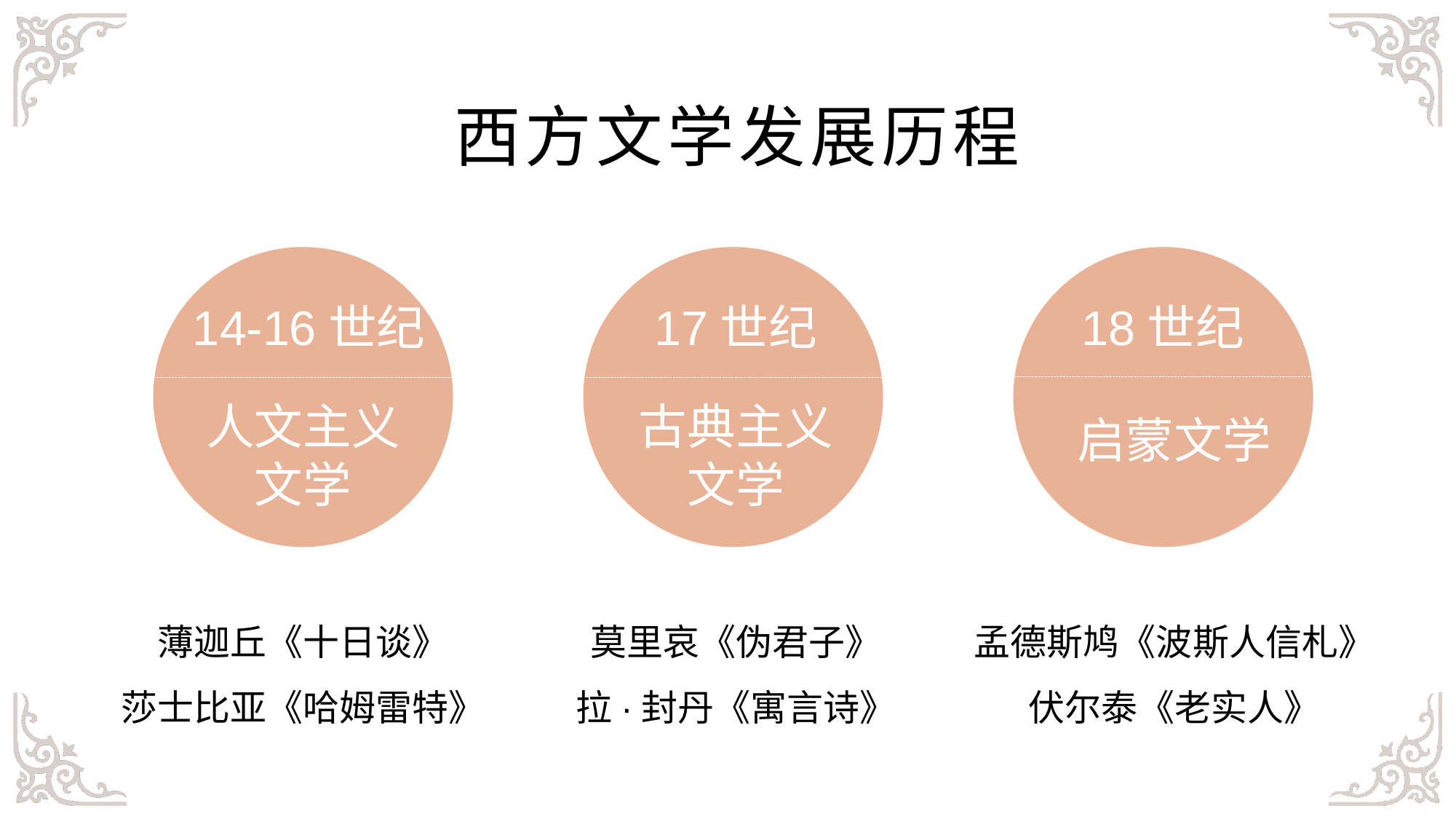

西方文学发展历程

18世纪
14-16世纪
17世纪
人文主义文学
古典主义文学
启蒙文学
莫里哀《伪君子》
拉·封丹《寓言诗》
薄迦丘《十日谈》
莎士比亚《哈姆雷特》
孟德斯鸠《波斯人信札》
伏尔泰《老实人》